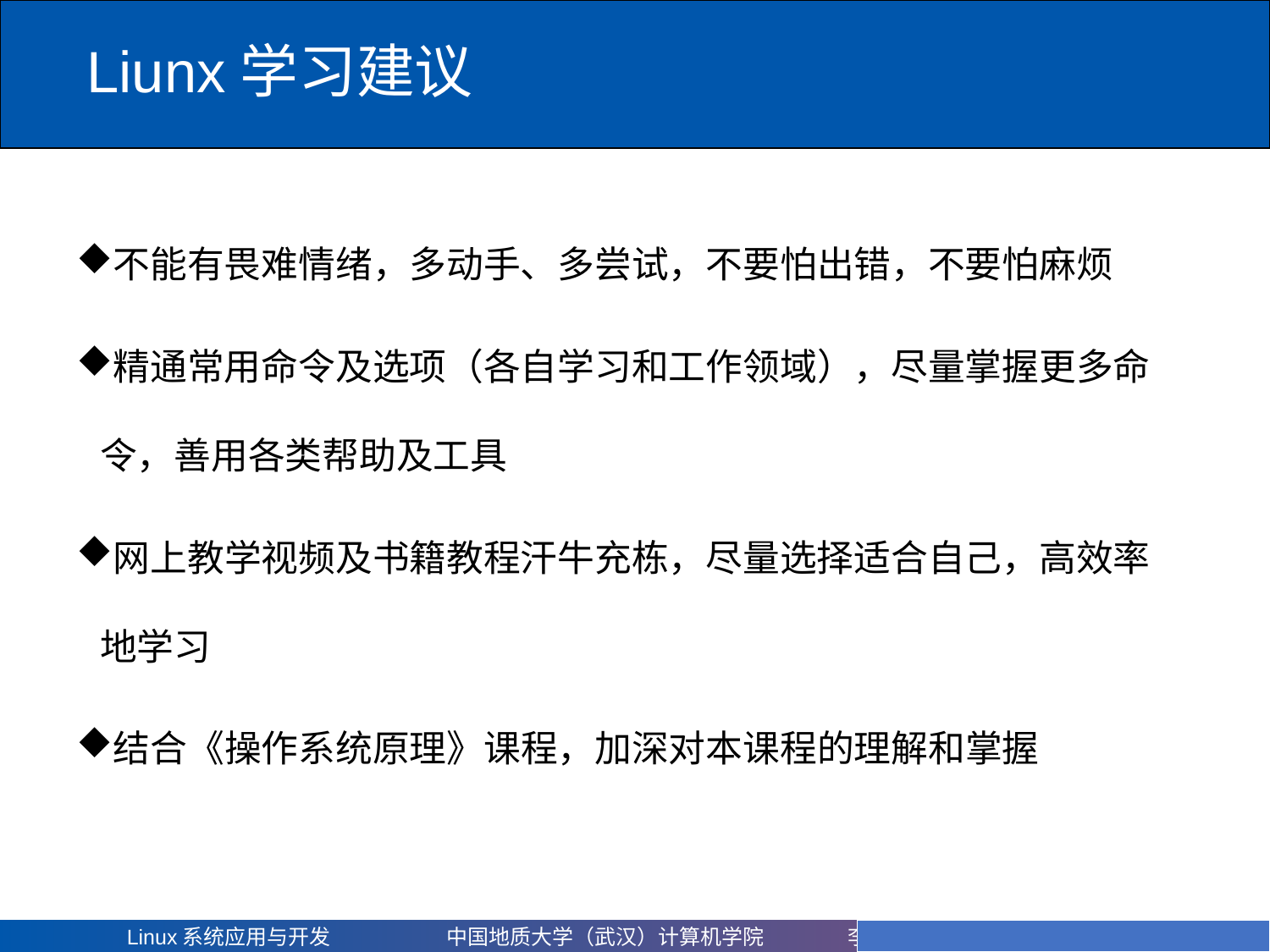

Liunx学习建议
# 不能有畏难情绪，多动手、多尝试，不要怕出错，不要怕麻烦
精通常用命令及选项（各自学习和工作领域），尽量掌握更多命令，善用各类帮助及工具
网上教学视频及书籍教程汗牛充栋，尽量选择适合自己，高效率地学习
结合《操作系统原理》课程，加深对本课程的理解和掌握